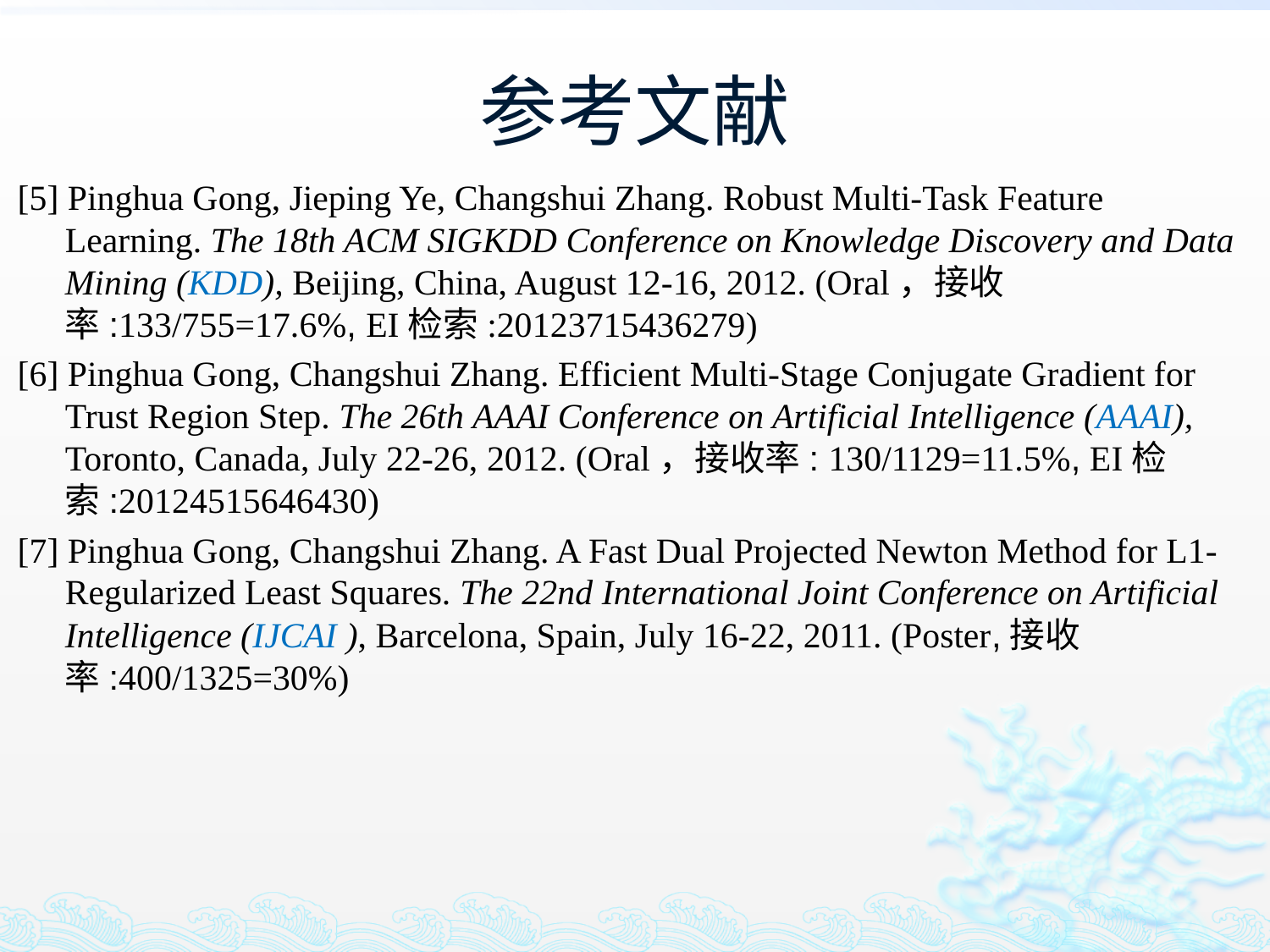

# 参考文献
[5] Pinghua Gong, Jieping Ye, Changshui Zhang. Robust Multi-Task Feature Learning. The 18th ACM SIGKDD Conference on Knowledge Discovery and Data Mining (KDD), Beijing, China, August 12-16, 2012. (Oral，接收率:133/755=17.6%, EI检索:20123715436279)
[6] Pinghua Gong, Changshui Zhang. Efficient Multi-Stage Conjugate Gradient for Trust Region Step. The 26th AAAI Conference on Artificial Intelligence (AAAI), Toronto, Canada, July 22-26, 2012. (Oral，接收率: 130/1129=11.5%, EI检索:20124515646430)
[7] Pinghua Gong, Changshui Zhang. A Fast Dual Projected Newton Method for L1-Regularized Least Squares. The 22nd International Joint Conference on Artificial Intelligence (IJCAI ), Barcelona, Spain, July 16-22, 2011. (Poster,接收率:400/1325=30%)